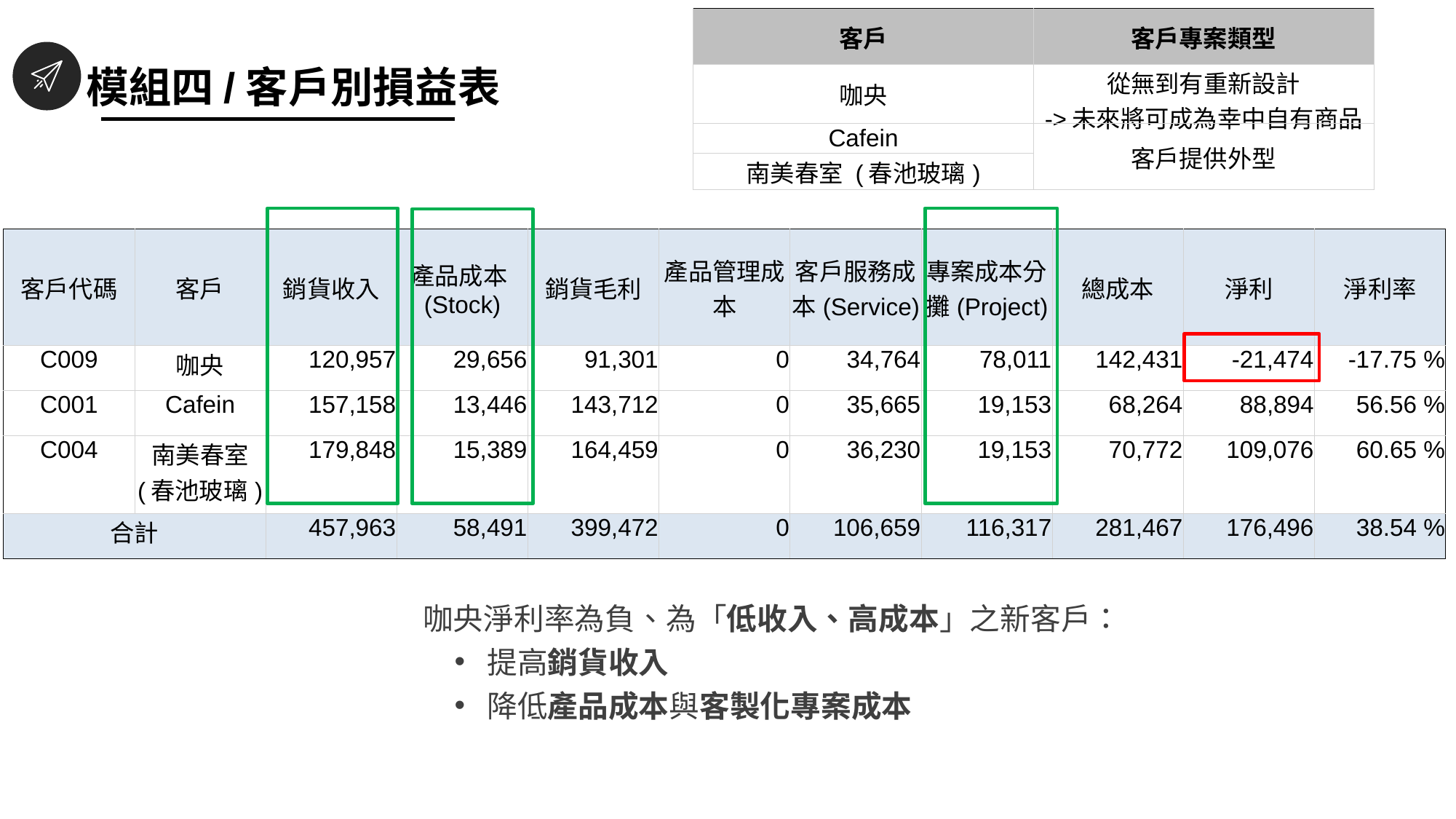

| 客戶 | 客戶專案類型 |
| --- | --- |
| 咖央 | 從無到有重新設計 ->未來將可成為幸中自有商品 |
| Cafein | 客戶提供外型 |
| 南美春室 (春池玻璃) |  |
模組四/客戶別損益表

| 客戶代碼 | 客戶 | 銷貨收入 | 產品成本(Stock) | 銷貨毛利 | 產品管理成本 | 客戶服務成本(Service) | 專案成本分攤(Project) | 總成本 | 淨利 | 淨利率 |
| --- | --- | --- | --- | --- | --- | --- | --- | --- | --- | --- |
| C009 | 咖央 | 120,957 | 29,656 | 91,301 | 0 | 34,764 | 78,011 | 142,431 | -21,474 | -17.75 % |
| C001 | Cafein | 157,158 | 13,446 | 143,712 | 0 | 35,665 | 19,153 | 68,264 | 88,894 | 56.56 % |
| C004 | 南美春室 (春池玻璃) | 179,848 | 15,389 | 164,459 | 0 | 36,230 | 19,153 | 70,772 | 109,076 | 60.65 % |
| 合計 |  | 457,963 | 58,491 | 399,472 | 0 | 106,659 | 116,317 | 281,467 | 176,496 | 38.54 % |

咖央淨利率為負、為「低收入、高成本」之新客戶：
提高銷貨收入
降低產品成本與客製化專案成本